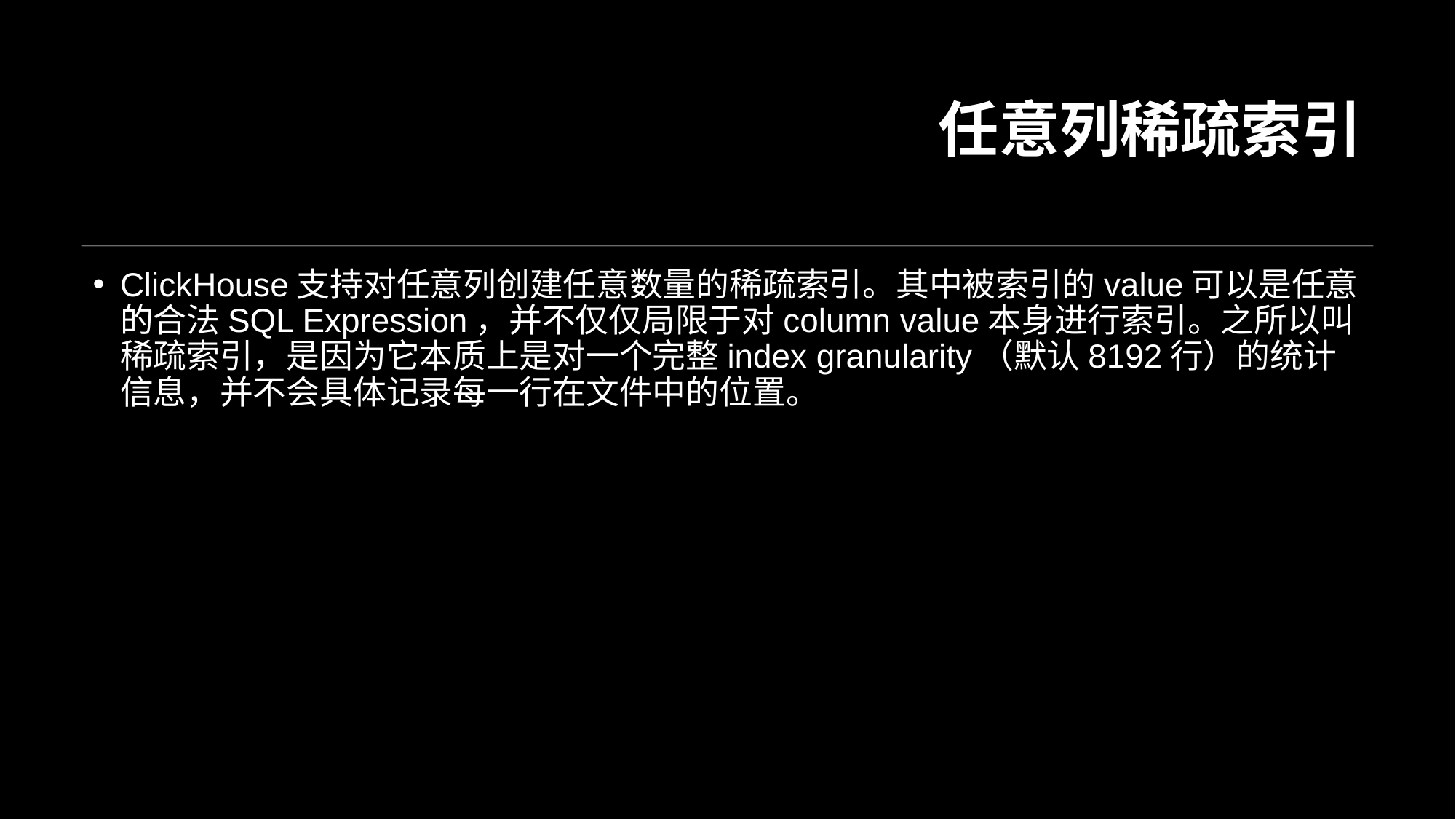

# 任意列稀疏索引
ClickHouse支持对任意列创建任意数量的稀疏索引。其中被索引的value可以是任意的合法SQL Expression，并不仅仅局限于对column value本身进行索引。之所以叫稀疏索引，是因为它本质上是对一个完整index granularity（默认8192行）的统计信息，并不会具体记录每一行在文件中的位置。